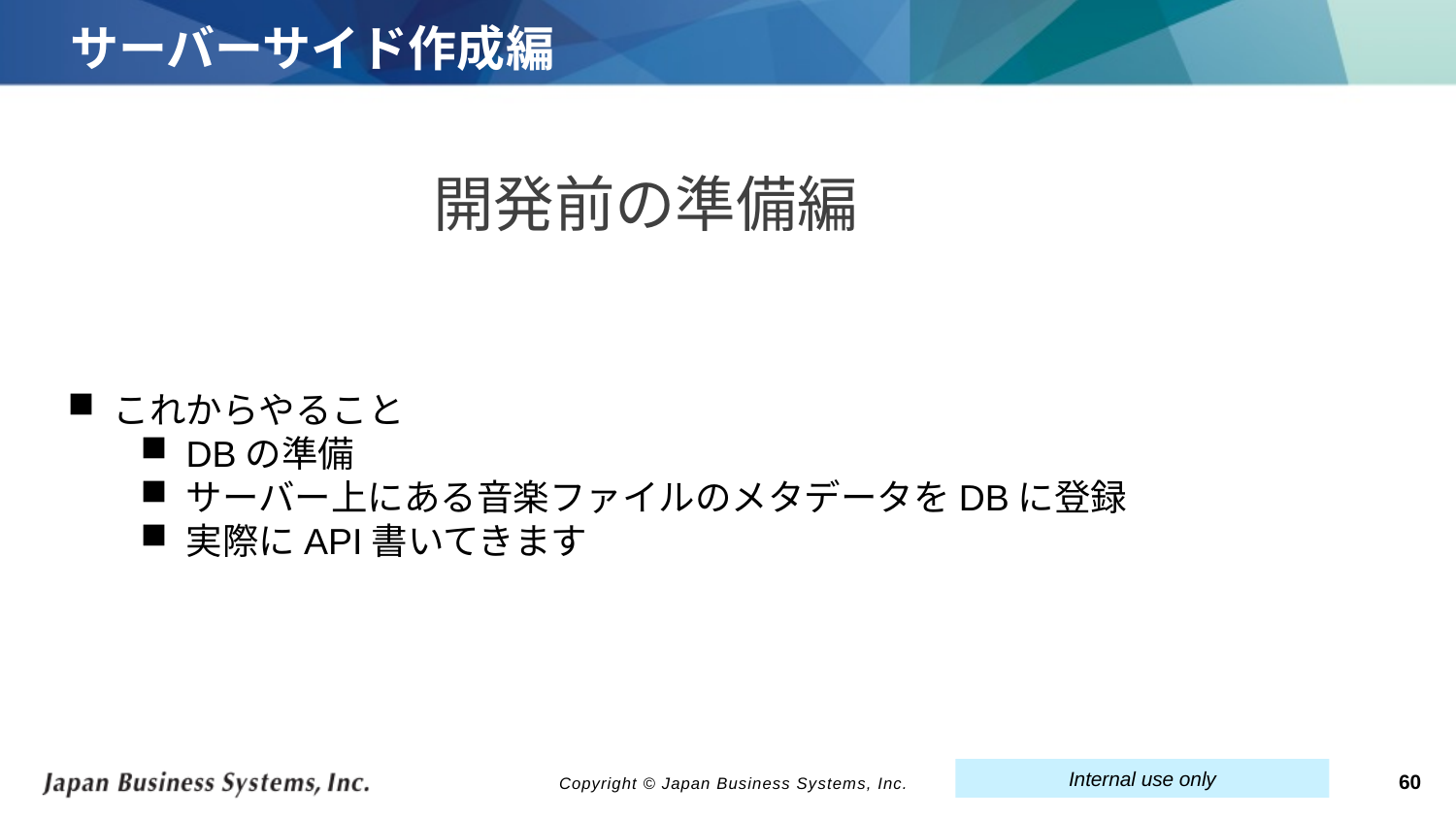

# サーバーサイド作成編
開発前の準備編
これからやること
DBの準備
サーバー上にある音楽ファイルのメタデータをDBに登録
実際にAPI書いてきます